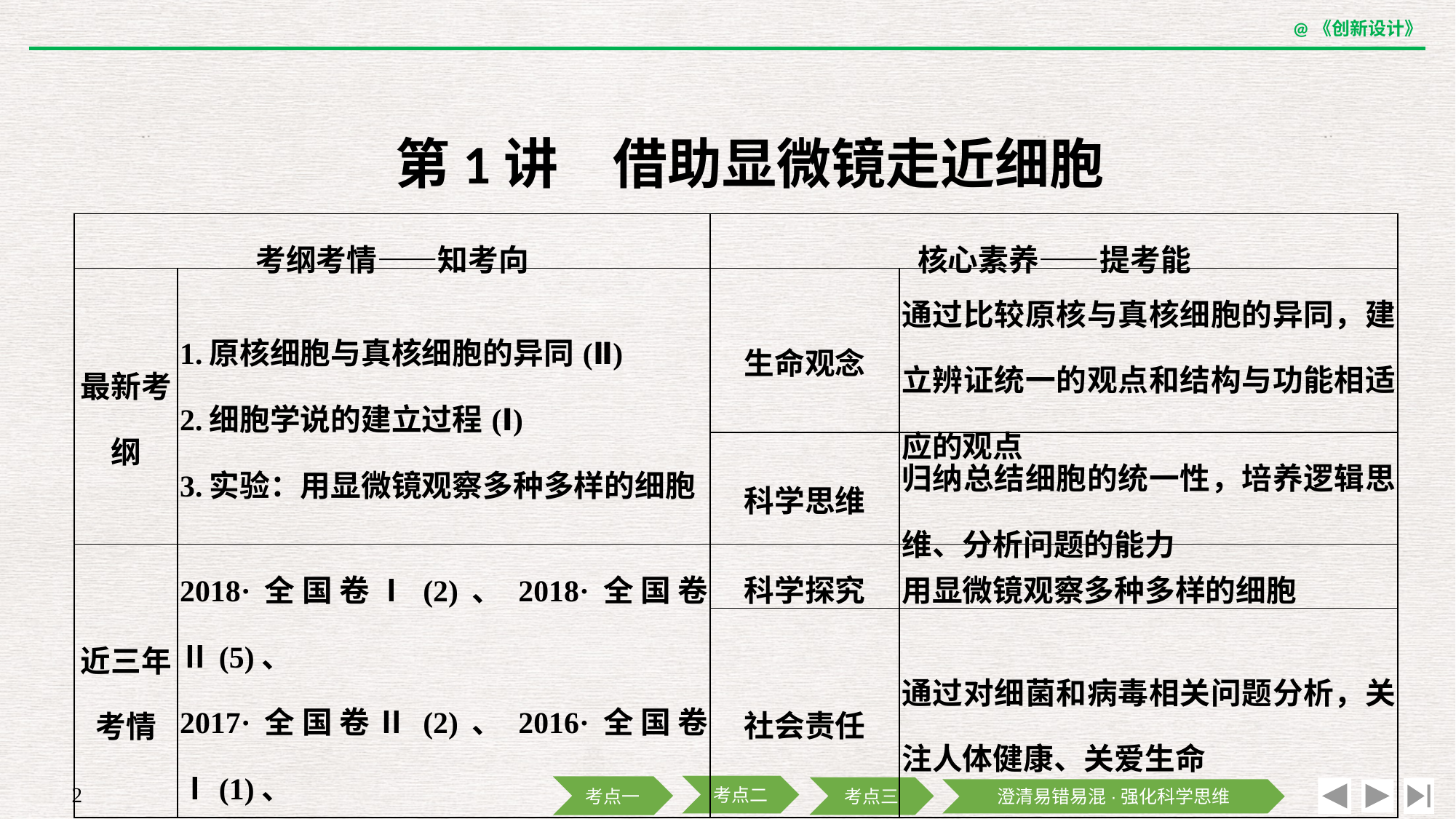

第1讲　借助显微镜走近细胞
| 考纲考情——知考向 |  | 核心素养——提考能 |  |
| --- | --- | --- | --- |
| 最新考纲 | 1.原核细胞与真核细胞的异同(Ⅱ) 2.细胞学说的建立过程(Ⅰ) 3.实验：用显微镜观察多种多样的细胞 | 生命观念 | 通过比较原核与真核细胞的异同，建立辨证统一的观点和结构与功能相适应的观点 |
|  |  | 科学思维 | 归纳总结细胞的统一性，培养逻辑思维、分析问题的能力 |
| 近三年考情 | 2018·全国卷Ⅰ(2)、2018·全国卷Ⅱ(5)、 2017·全国卷Ⅱ(2)、2016·全国卷Ⅰ(1)、 2017·全国卷Ⅰ(29) | 科学探究 | 用显微镜观察多种多样的细胞 |
|  |  | 社会责任 | 通过对细菌和病毒相关问题分析，关注人体健康、关爱生命 |